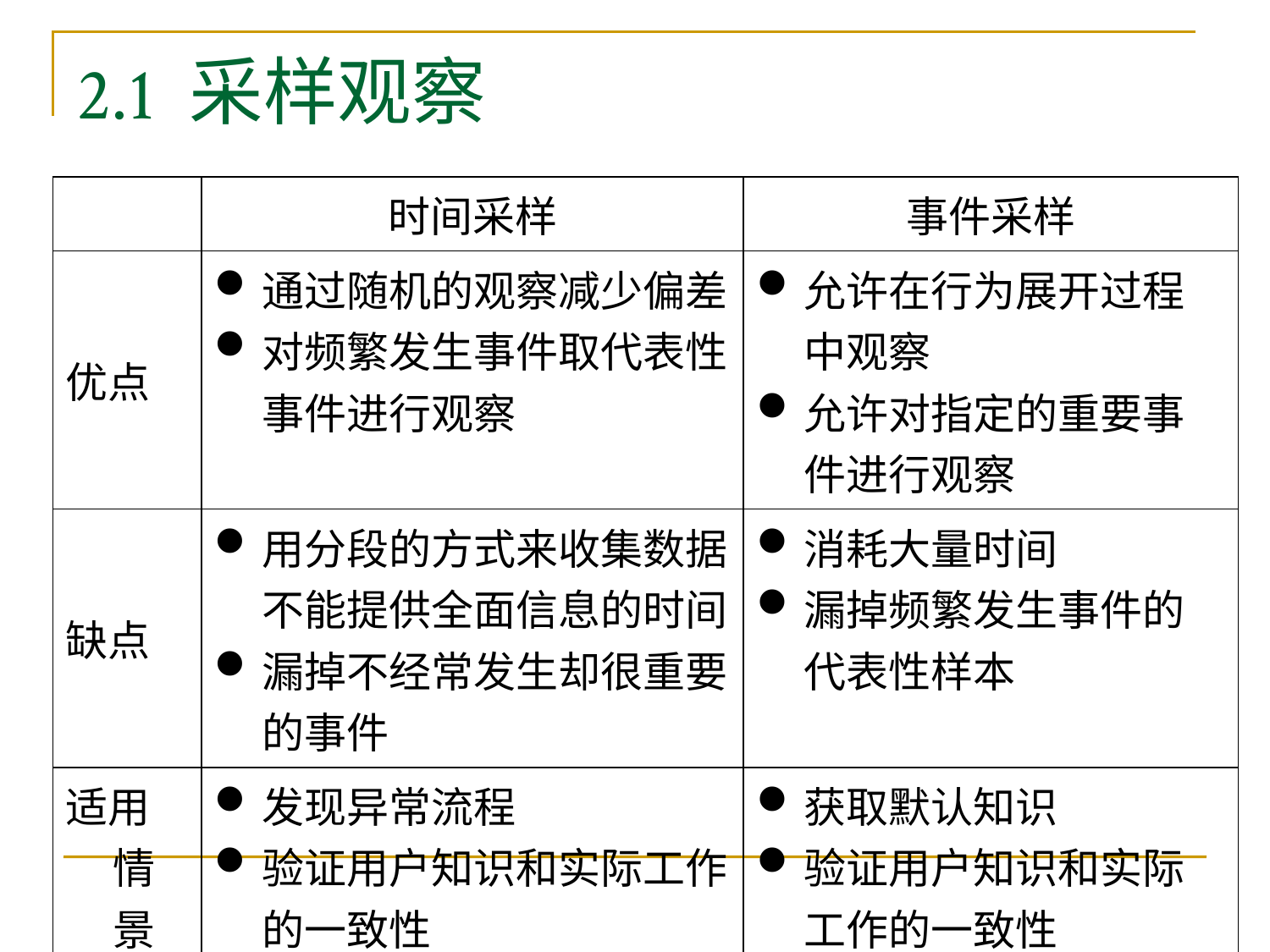

# 2.1 采样观察
|  | 时间采样 | 事件采样 |
| --- | --- | --- |
| 优点 | 通过随机的观察减少偏差 对频繁发生事件取代表性事件进行观察 | 允许在行为展开过程中观察 允许对指定的重要事件进行观察 |
| 缺点 | 用分段的方式来收集数据不能提供全面信息的时间 漏掉不经常发生却很重要的事件 | 消耗大量时间 漏掉频繁发生事件的代表性样本 |
| 适用情景 | 发现异常流程 验证用户知识和实际工作的一致性 | 获取默认知识 验证用户知识和实际工作的一致性 |